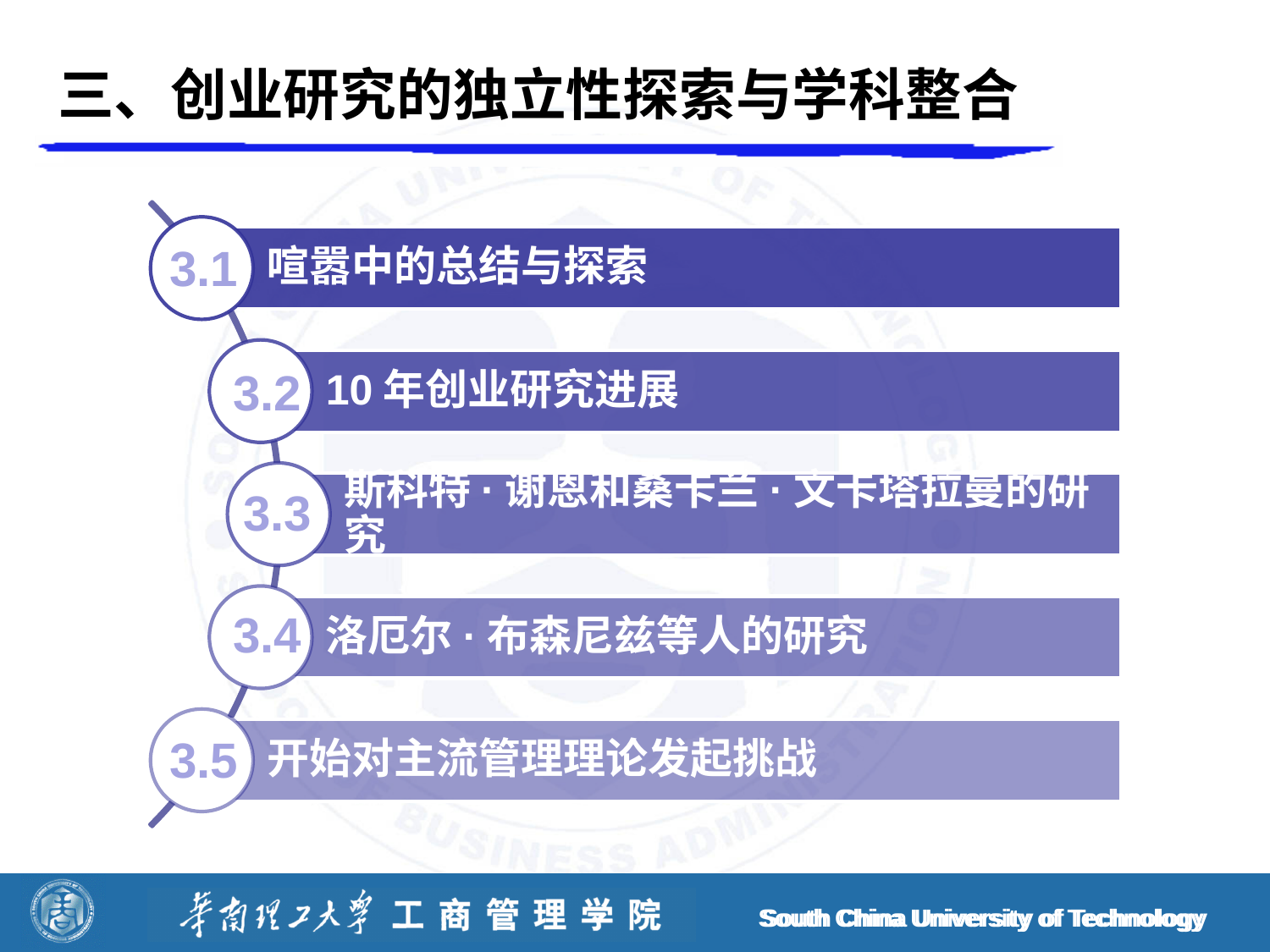

# 三、创业研究的独立性探索与学科整合
喧嚣中的总结与探索
10年创业研究进展
斯科特·谢恩和桑卡兰·文卡塔拉曼的研究
洛厄尔·布森尼兹等人的研究
开始对主流管理理论发起挑战
3.1
3.2
3.3
3.4
3.5
South China University of Technology
South China University of Technology